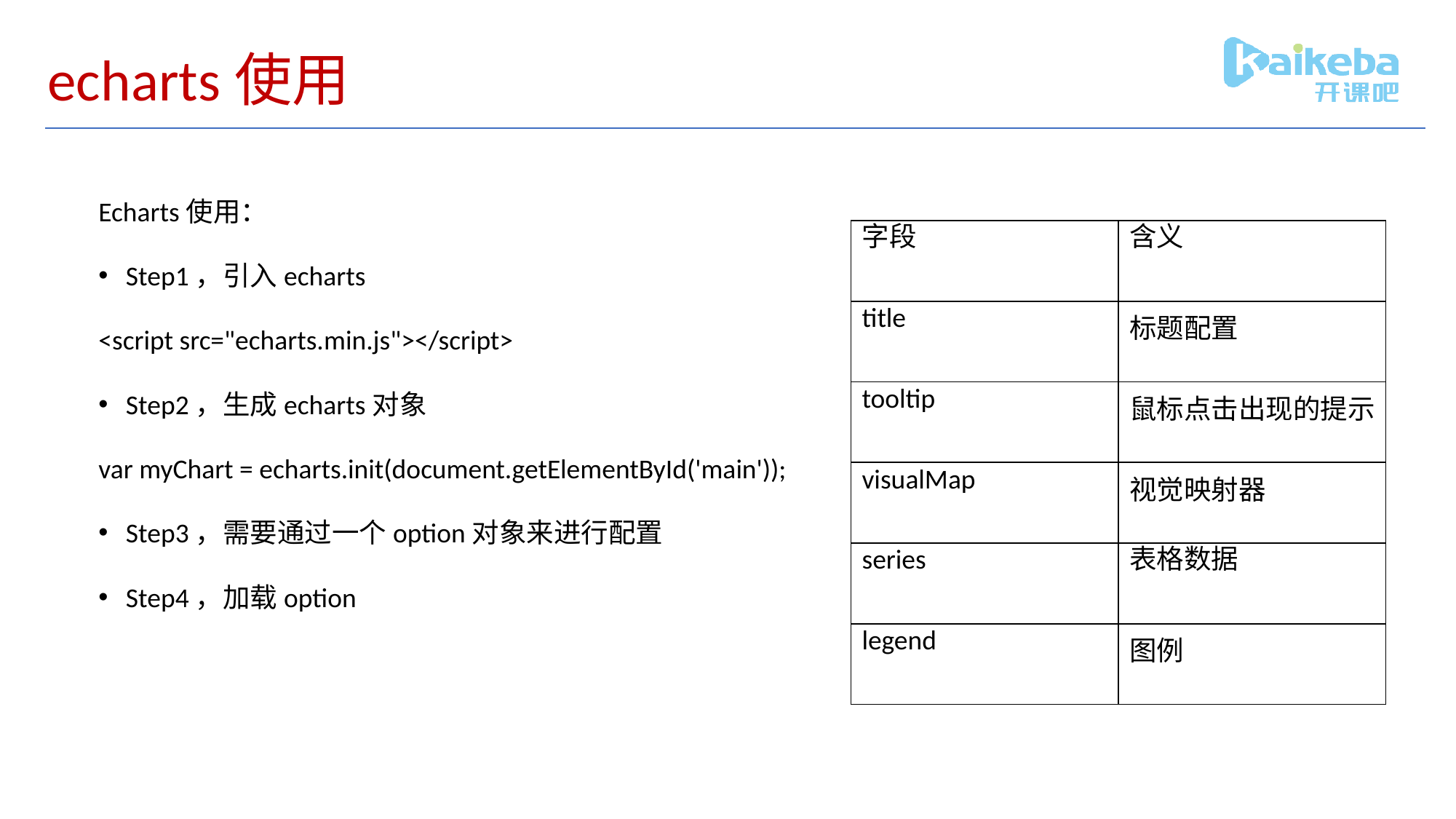

# echarts使用
Echarts使用：
Step1，引入echarts
<script src="echarts.min.js"></script>
Step2，生成echarts对象
var myChart = echarts.init(document.getElementById('main'));
Step3，需要通过一个option对象来进行配置
Step4，加载option

| 字段 | 含义 |
| --- | --- |
| title | 标题配置 |
| tooltip | 鼠标点击出现的提示 |
| visualMap | 视觉映射器 |
| series | 表格数据 |
| legend | 图例 |